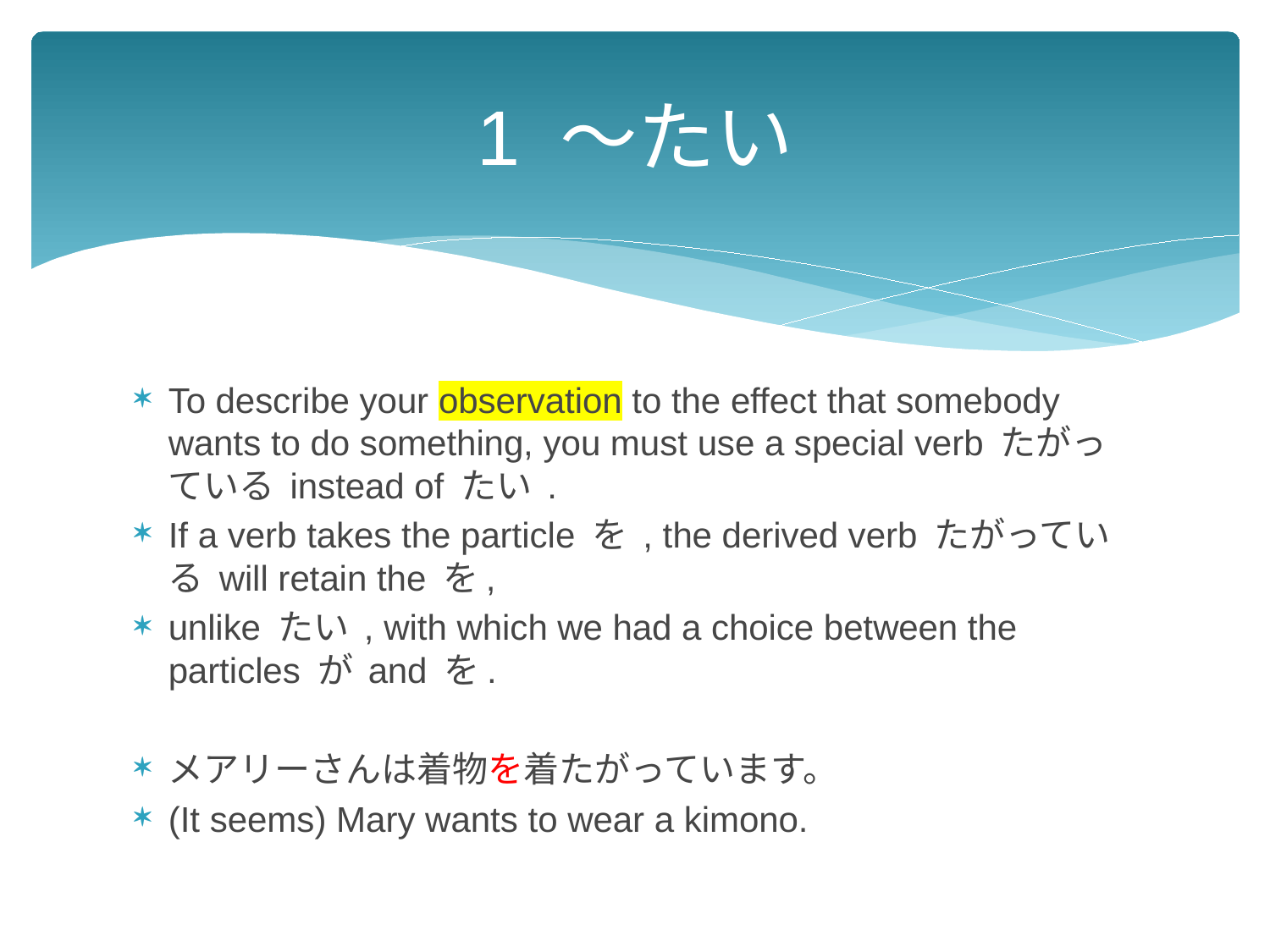

# 1 ～たい
To describe your observation to the effect that somebody wants to do something, you must use a special verb たがっている instead of たい .
If a verb takes the particle を , the derived verb たがっている will retain the を,
unlike たい , with which we had a choice between the particles が and を.

メアリーさんは着物を着たがっています。
(It seems) Mary wants to wear a kimono.